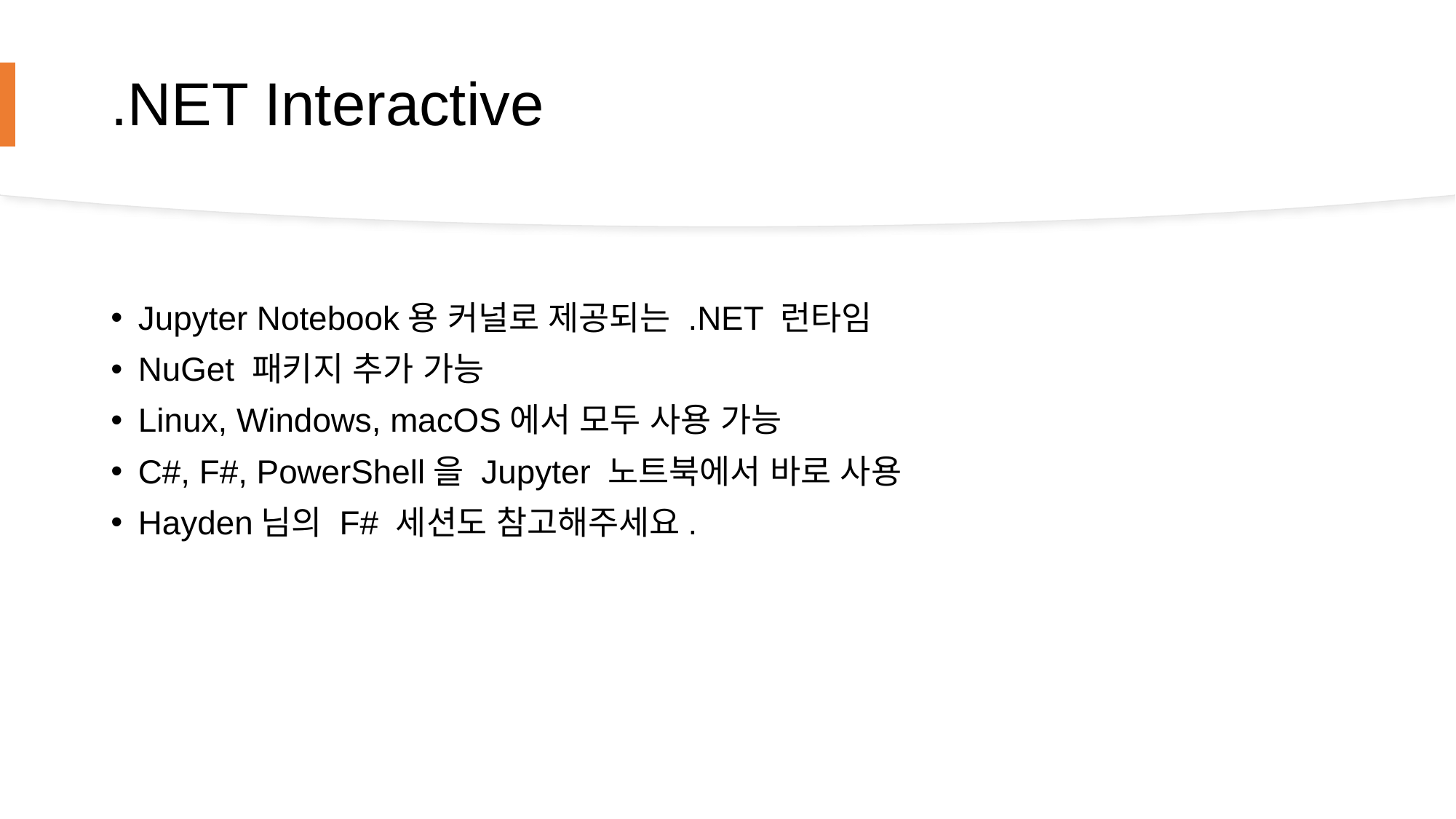

# .NET Interactive

Jupyter Notebook용 커널로 제공되는 .NET 런타임
NuGet 패키지 추가 가능
Linux, Windows, macOS에서 모두 사용 가능
C#, F#, PowerShell을 Jupyter 노트북에서 바로 사용
Hayden님의 F# 세션도 참고해주세요.